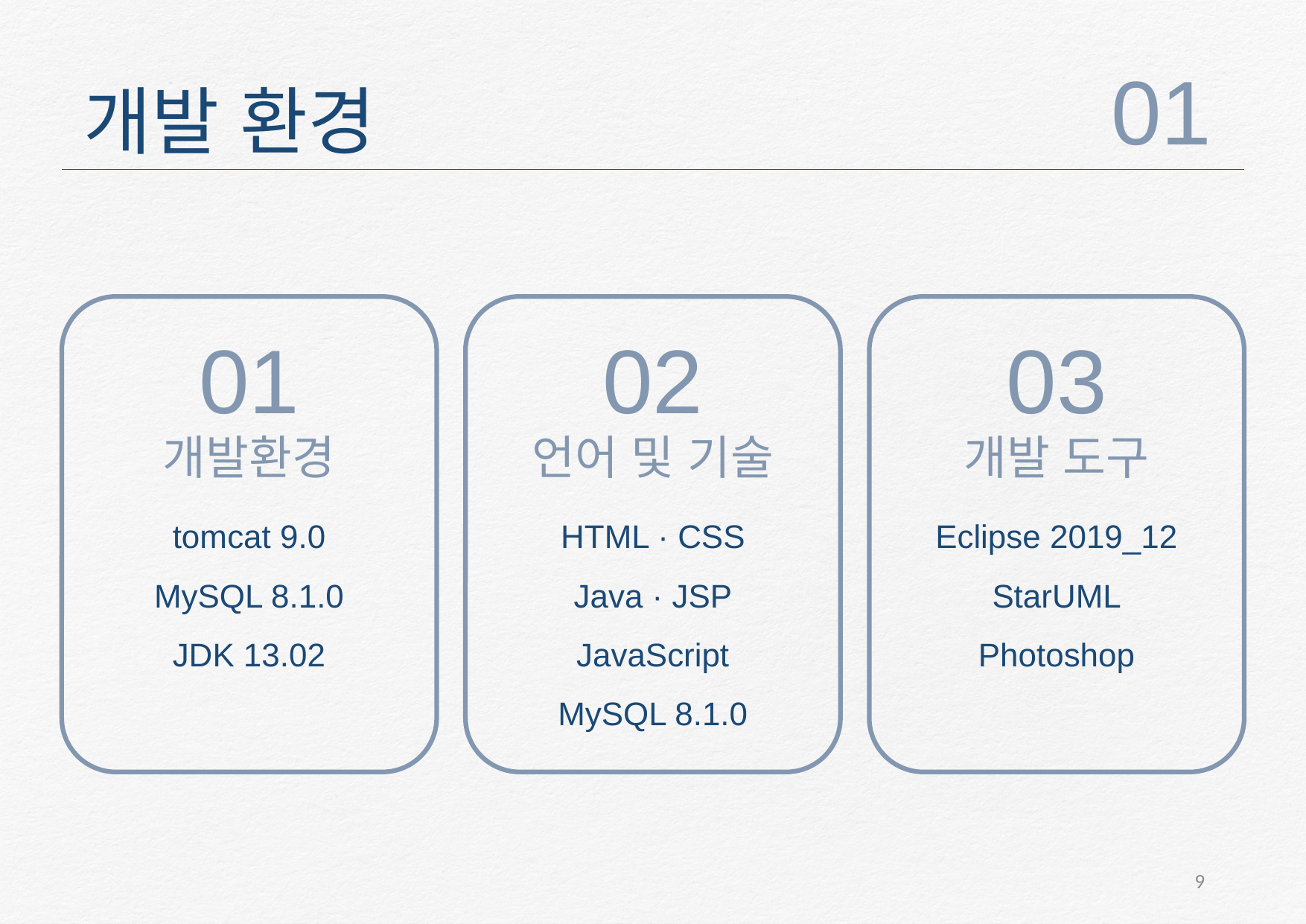

01
개발 환경

01
02
03
개발환경
언어 및 기술
개발 도구
HTML · CSS
Java · JSP
JavaScript
MySQL 8.1.0
tomcat 9.0
MySQL 8.1.0
JDK 13.02
Eclipse 2019_12
StarUML
Photoshop
9